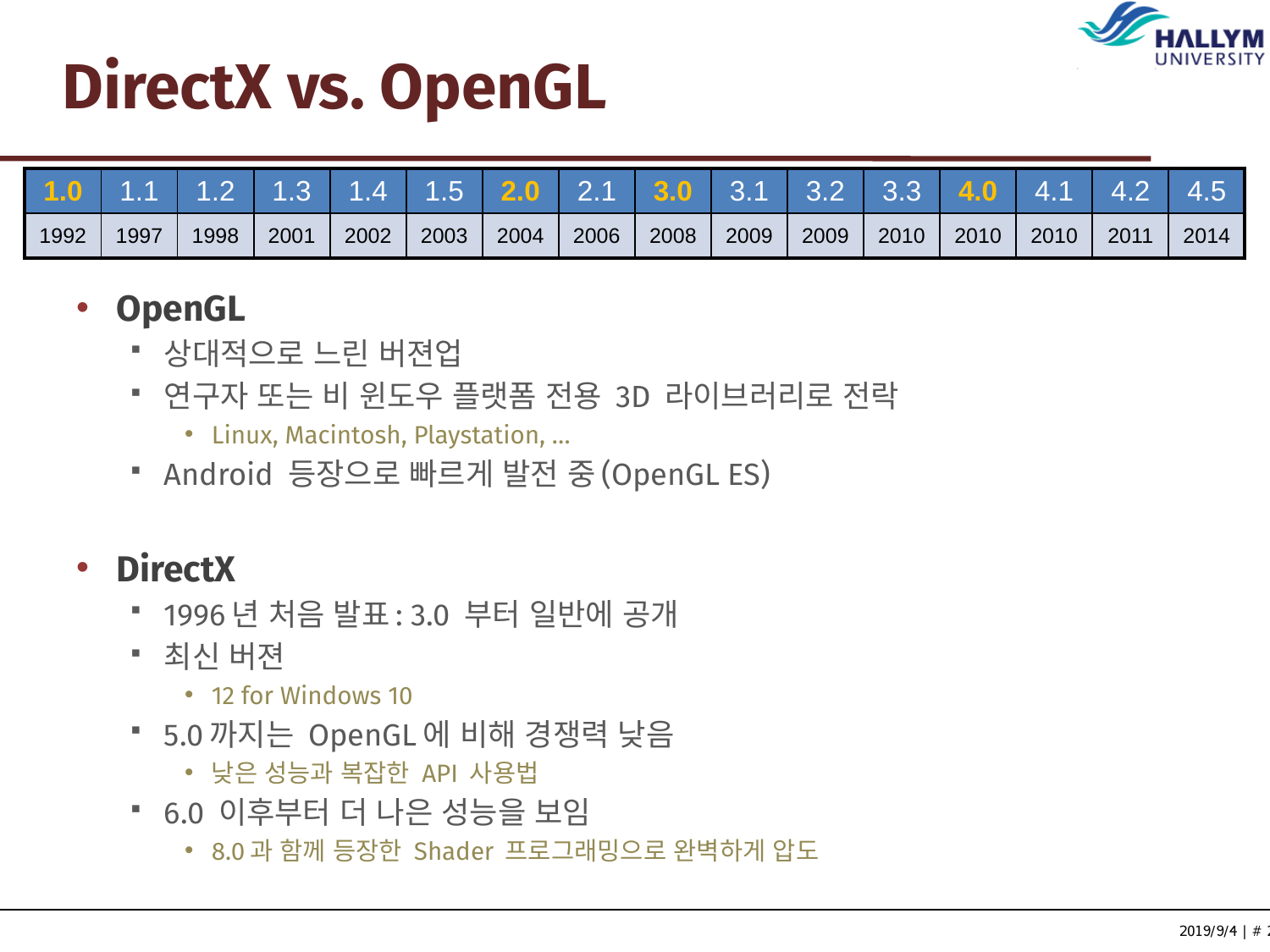

# DirectX vs. OpenGL
| 1.0 | 1.1 | 1.2 | 1.3 | 1.4 | 1.5 | 2.0 | 2.1 | 3.0 | 3.1 | 3.2 | 3.3 | 4.0 | 4.1 | 4.2 | 4.5 |
| --- | --- | --- | --- | --- | --- | --- | --- | --- | --- | --- | --- | --- | --- | --- | --- |
| 1992 | 1997 | 1998 | 2001 | 2002 | 2003 | 2004 | 2006 | 2008 | 2009 | 2009 | 2010 | 2010 | 2010 | 2011 | 2014 |

OpenGL
상대적으로 느린 버젼업
연구자 또는 비 윈도우 플랫폼 전용 3D 라이브러리로 전락
Linux, Macintosh, Playstation, …
Android 등장으로 빠르게 발전 중(OpenGL ES)

DirectX
1996년 처음 발표: 3.0 부터 일반에 공개
최신 버젼
12 for Windows 10
5.0까지는 OpenGL에 비해 경쟁력 낮음
낮은 성능과 복잡한 API 사용법
6.0 이후부터 더 나은 성능을 보임
8.0과 함께 등장한 Shader 프로그래밍으로 완벽하게 압도